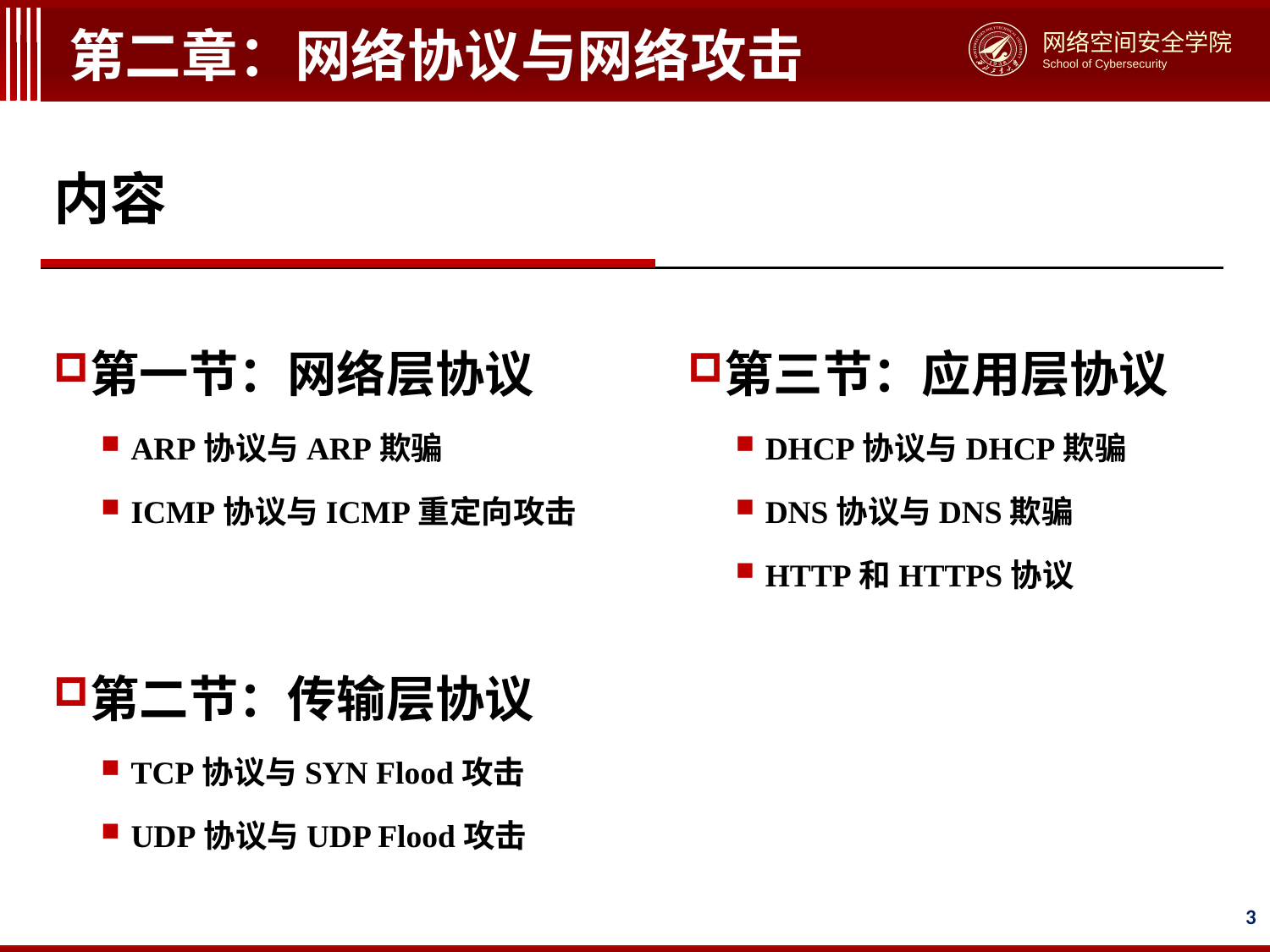

# 第二章：网络协议与网络攻击
内容
第三节：应用层协议
DHCP协议与DHCP欺骗
DNS协议与DNS欺骗
HTTP和HTTPS协议

第一节：网络层协议
ARP协议与ARP欺骗
ICMP协议与ICMP重定向攻击

第二节：传输层协议
TCP协议与SYN Flood攻击
UDP协议与UDP Flood攻击